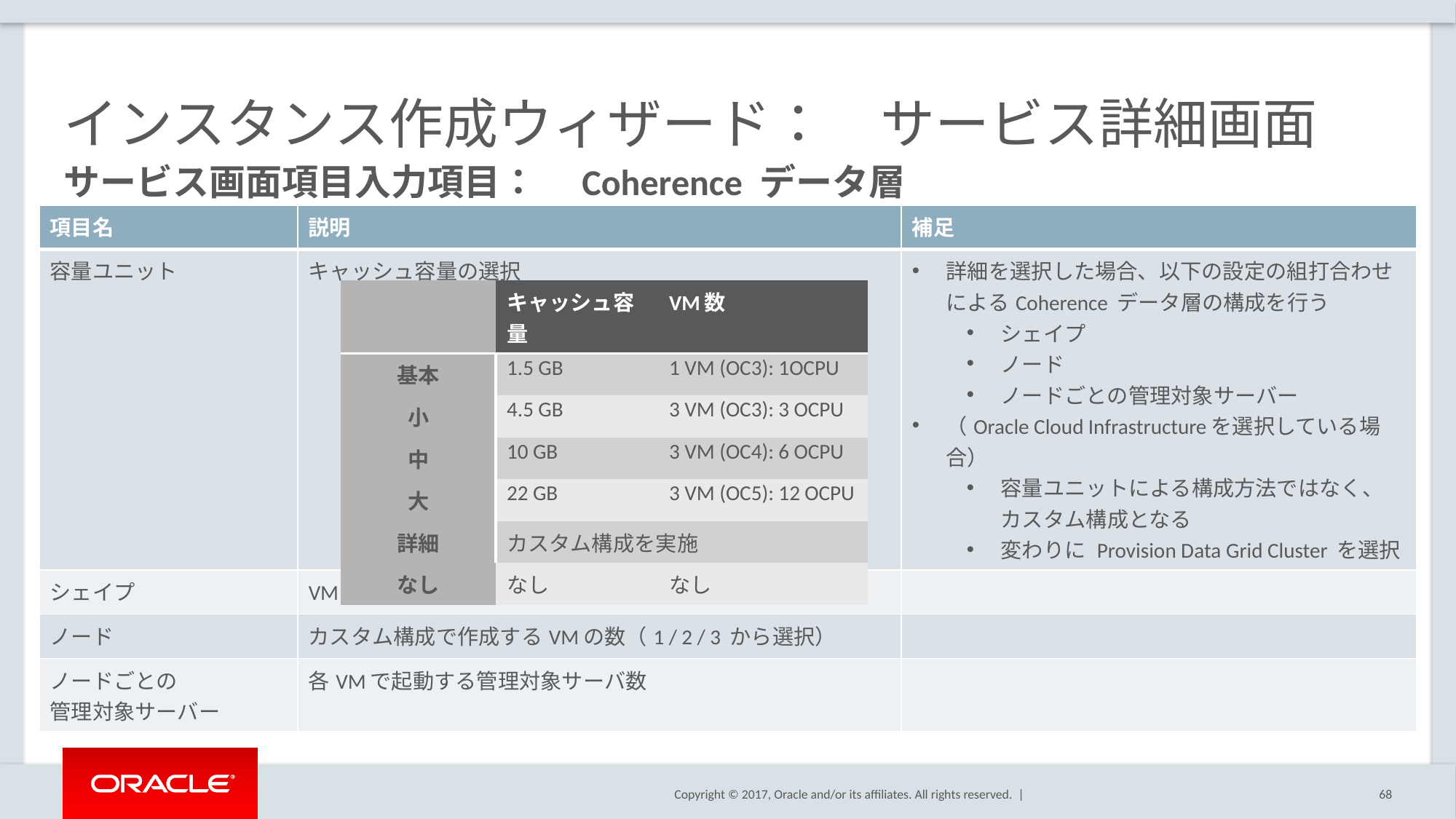

# インスタンス作成ウィザード：　サービス詳細画面
サービス画面項目入力項目：　Coherence データ層
| 項目名 | 説明 | 補足 |
| --- | --- | --- |
| 容量ユニット | キャッシュ容量の選択 | 詳細を選択した場合、以下の設定の組打合わせによるCoherence データ層の構成を行う シェイプ ノード ノードごとの管理対象サーバー （Oracle Cloud Infrastructureを選択している場合） 容量ユニットによる構成方法ではなく、 カスタム構成となる 変わりに Provision Data Grid Cluster を選択 |
| シェイプ | VM に割り当てるコンピュート・シェイプ |  |
| ノード | カスタム構成で作成するVMの数（1 / 2 / 3 から選択） |  |
| ノードごとの 管理対象サーバー | 各VMで起動する管理対象サーバ数 |  |
|  | キャッシュ容量 | VM数 |
| --- | --- | --- |
| 基本 | 1.5 GB | 1 VM (OC3): 1OCPU |
| 小 | 4.5 GB | 3 VM (OC3): 3 OCPU |
| 中 | 10 GB | 3 VM (OC4): 6 OCPU |
| 大 | 22 GB | 3 VM (OC5): 12 OCPU |
| 詳細 | カスタム構成を実施 |  |
| なし | なし | なし |
68